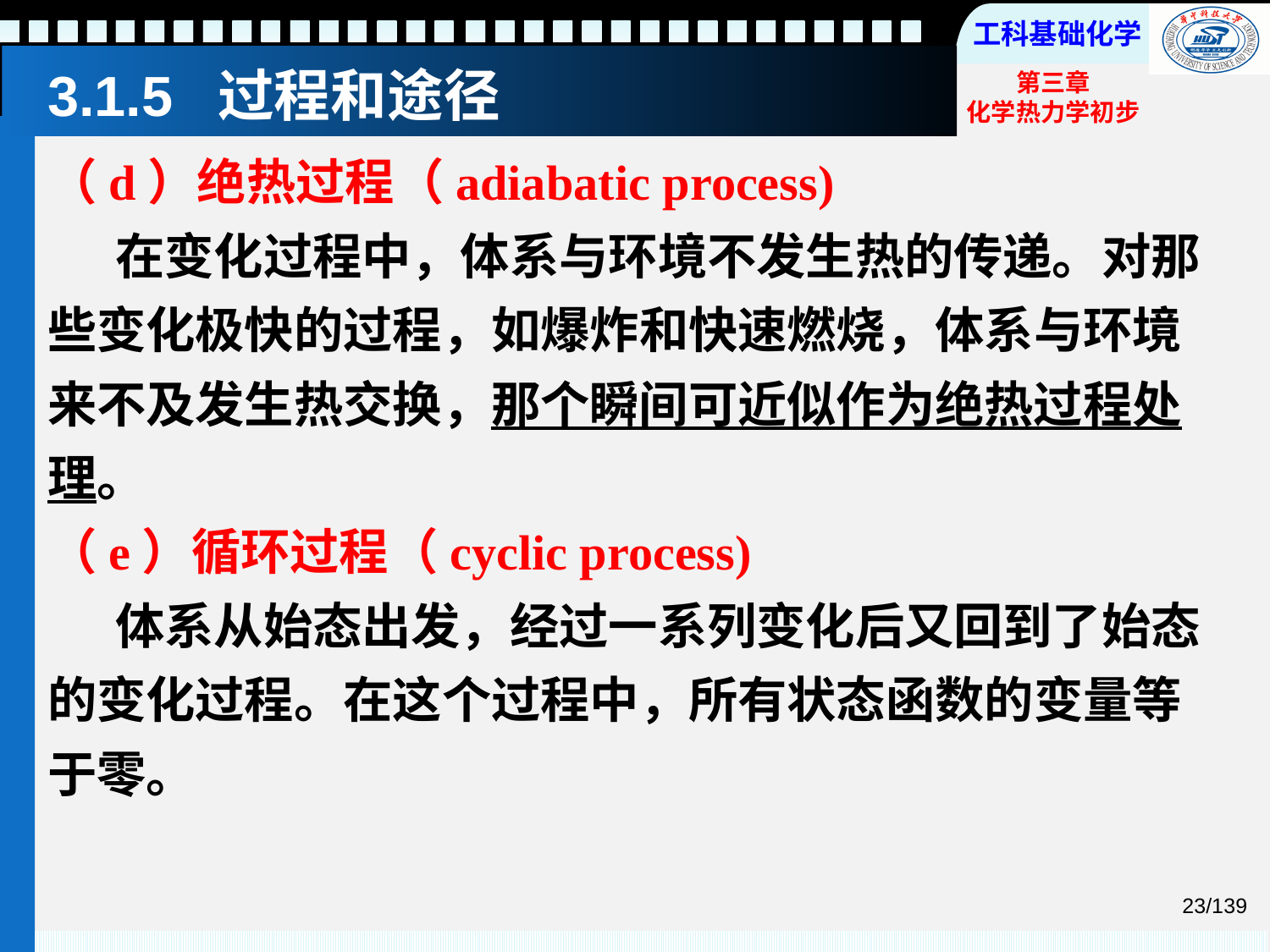

# 3.1.5  过程和途径
（d）绝热过程（adiabatic process)
     在变化过程中，体系与环境不发生热的传递。对那些变化极快的过程，如爆炸和快速燃烧，体系与环境来不及发生热交换，那个瞬间可近似作为绝热过程处理。
（e）循环过程（cyclic process)
     体系从始态出发，经过一系列变化后又回到了始态的变化过程。在这个过程中，所有状态函数的变量等于零。